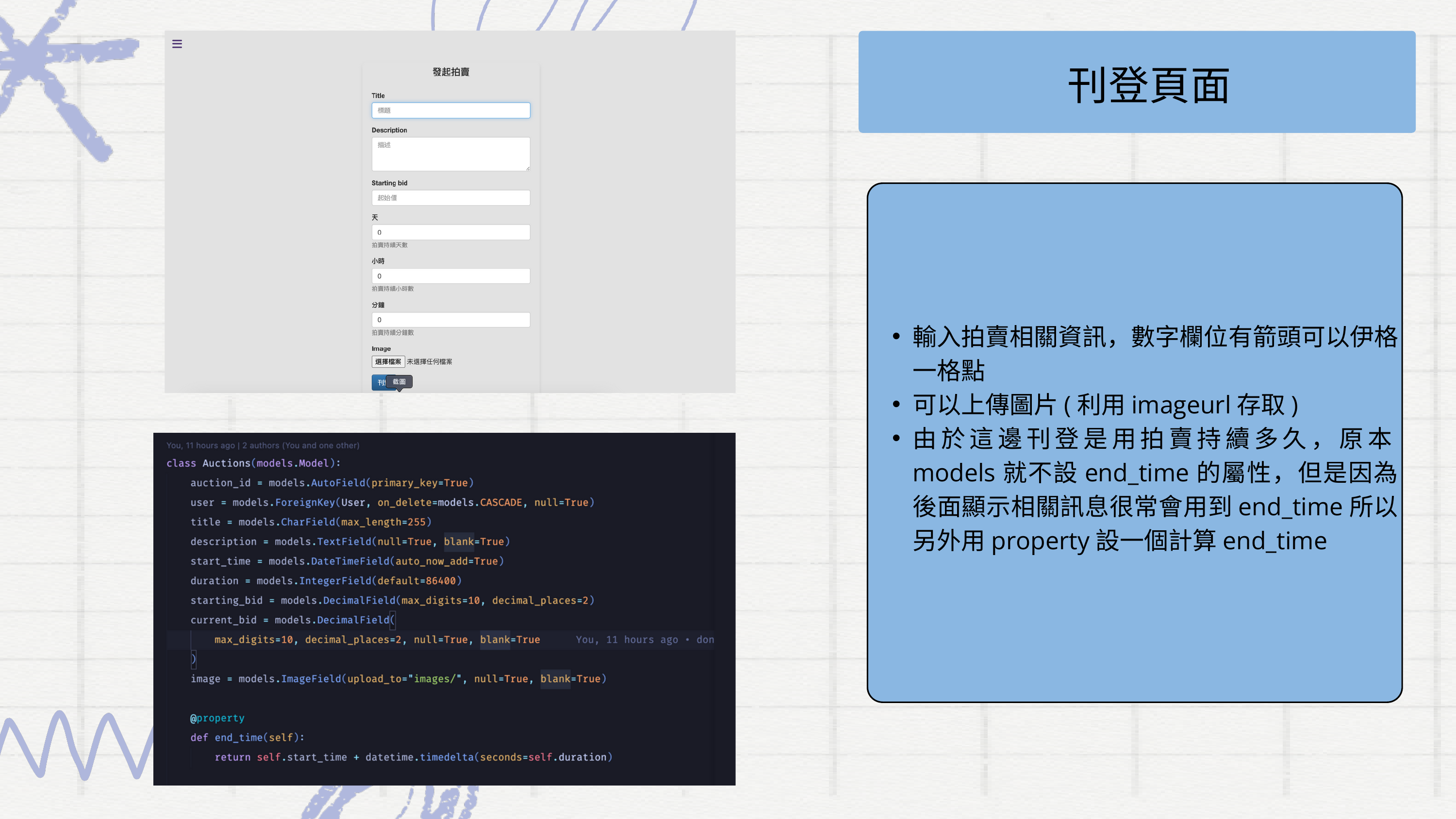

刊登頁面

輸入拍賣相關資訊，數字欄位有箭頭可以伊格一格點
可以上傳圖片(利用imageurl存取)
由於這邊刊登是用拍賣持續多久，原本models就不設end_time的屬性，但是因為後面顯示相關訊息很常會用到end_time所以另外用property設一個計算end_time